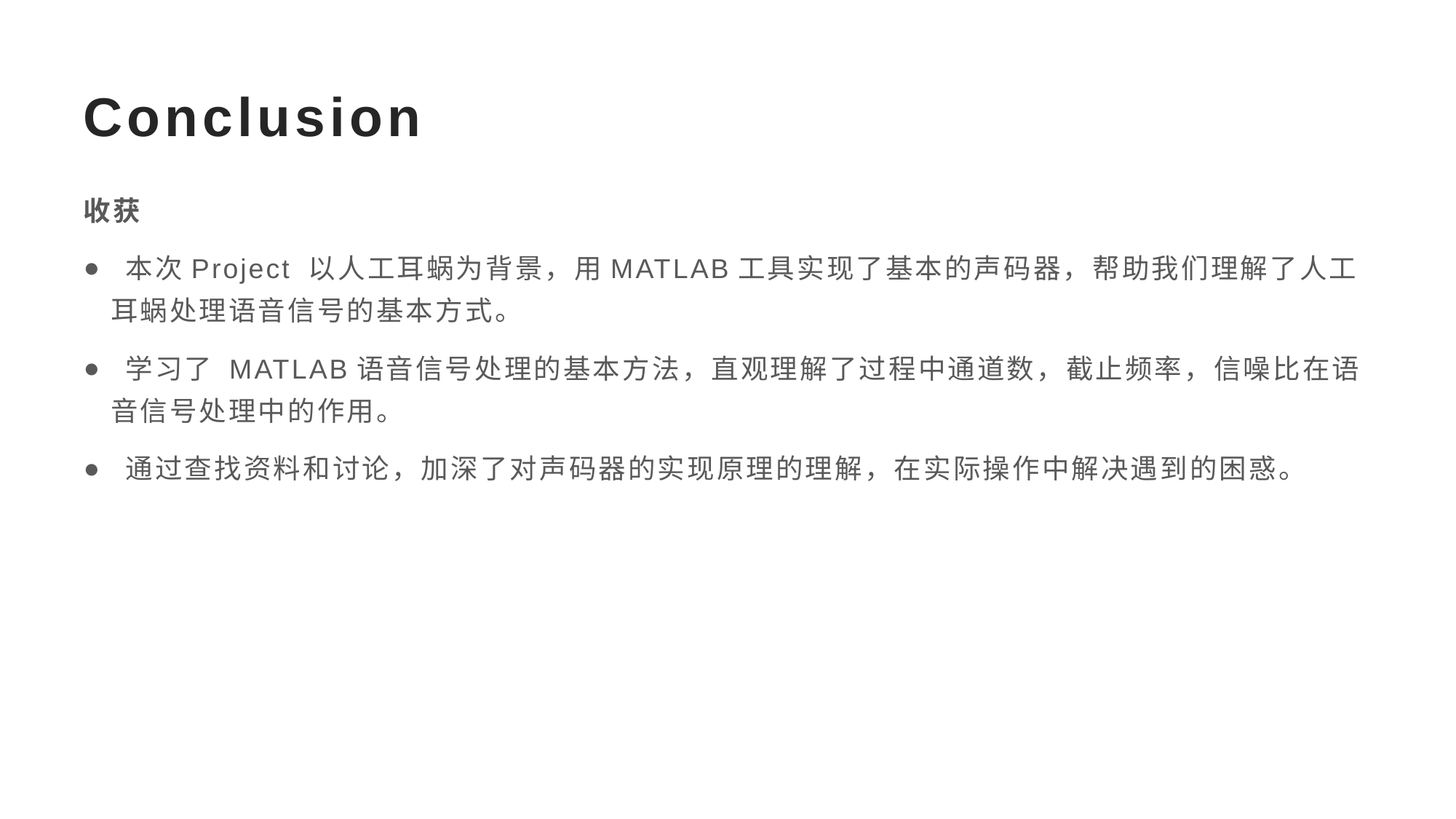

# Conclusion
收获
 本次Project 以人工耳蜗为背景，用MATLAB工具实现了基本的声码器，帮助我们理解了人工耳蜗处理语音信号的基本方式。
 学习了 MATLAB语音信号处理的基本方法，直观理解了过程中通道数，截止频率，信噪比在语音信号处理中的作用。
 通过查找资料和讨论，加深了对声码器的实现原理的理解，在实际操作中解决遇到的困惑。